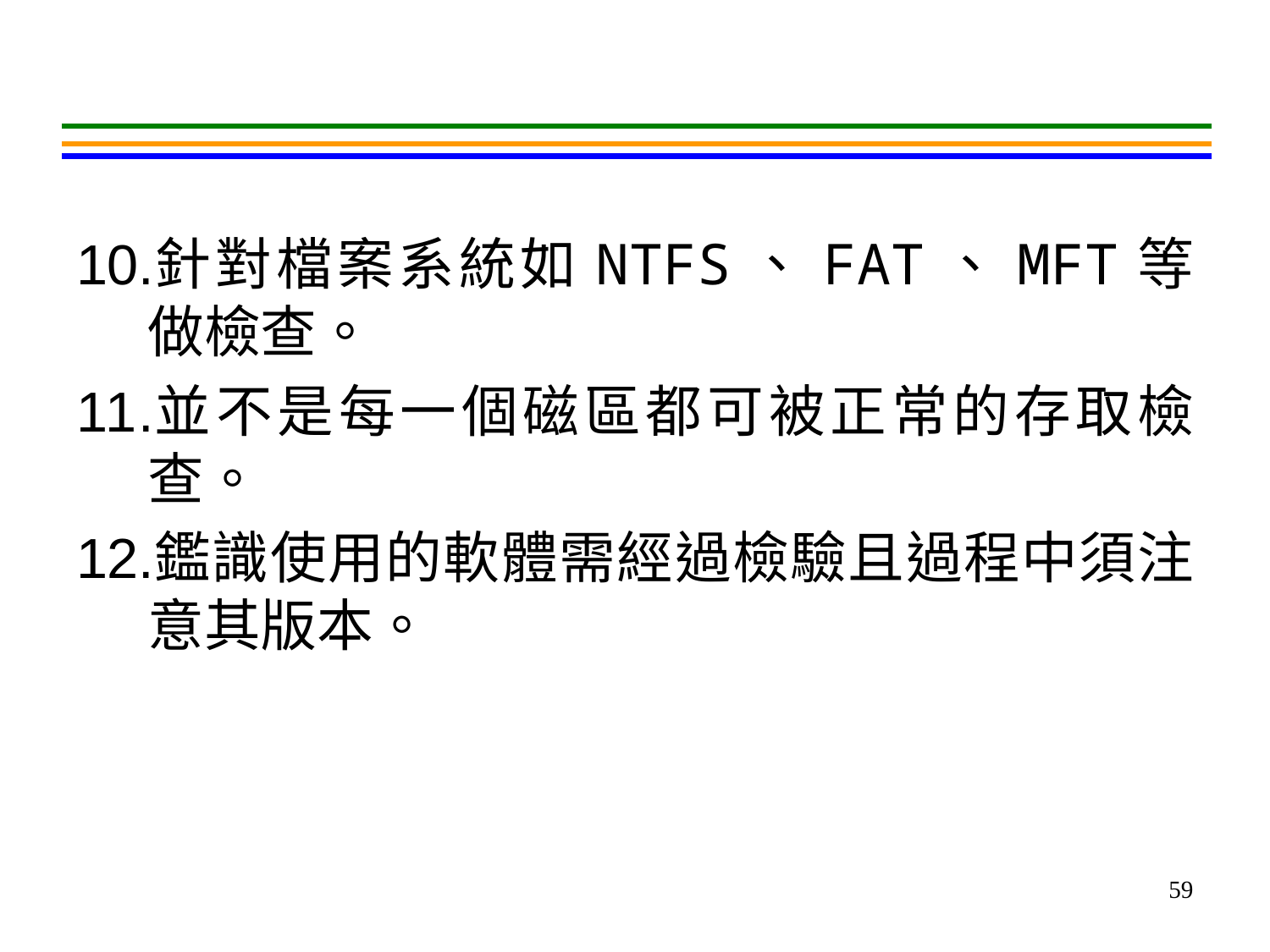

#
針對檔案系統如NTFS、FAT、MFT等做檢查。
並不是每一個磁區都可被正常的存取檢查。
鑑識使用的軟體需經過檢驗且過程中須注意其版本。
59